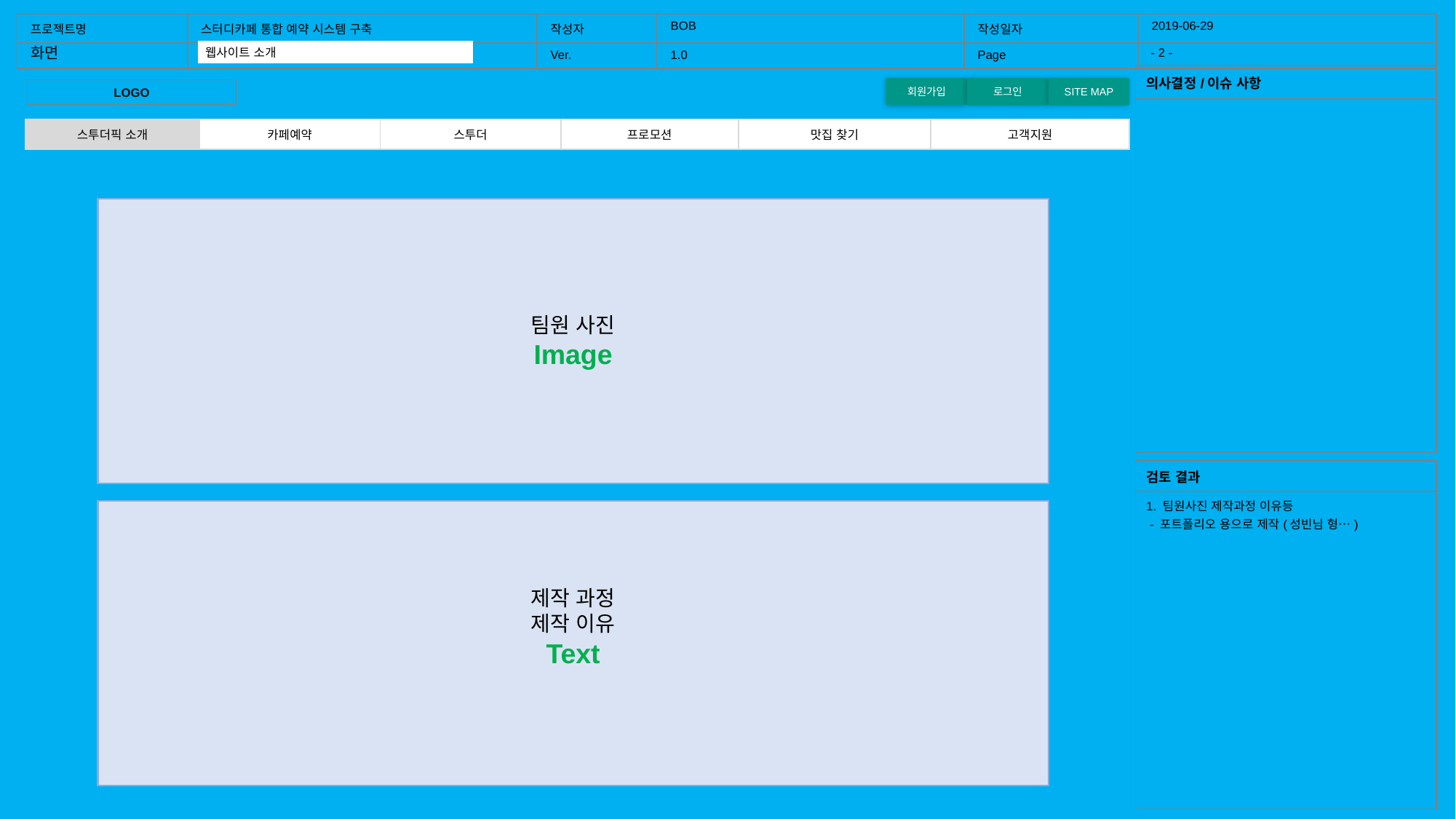

| 프로젝트명 | 스터디카페 통합 예약 시스템 구축 | 작성자 | BOB | 작성일자 | 2019-06-29 |
| --- | --- | --- | --- | --- | --- |
|  |  | Ver. | 1.0 | Page |  |
화면
- 2 -
웹사이트 소개

홈화면
| 의사결정/이슈 사항 |
| --- |
|  |
회원가입
로그인
SITE MAP
LOGO
| 스투더픽 소개 | 카페예약 | 스투더 | 프로모션 | 맛집 찾기 | 고객지원 |
| --- | --- | --- | --- | --- | --- |

팀원 사진
Image

| 검토 결과 |
| --- |
| 1. 팀원사진 제작과정 이유등 - 포트폴리오 용으로 제작(성빈님 형…) |
제작 과정
제작 이유
Text